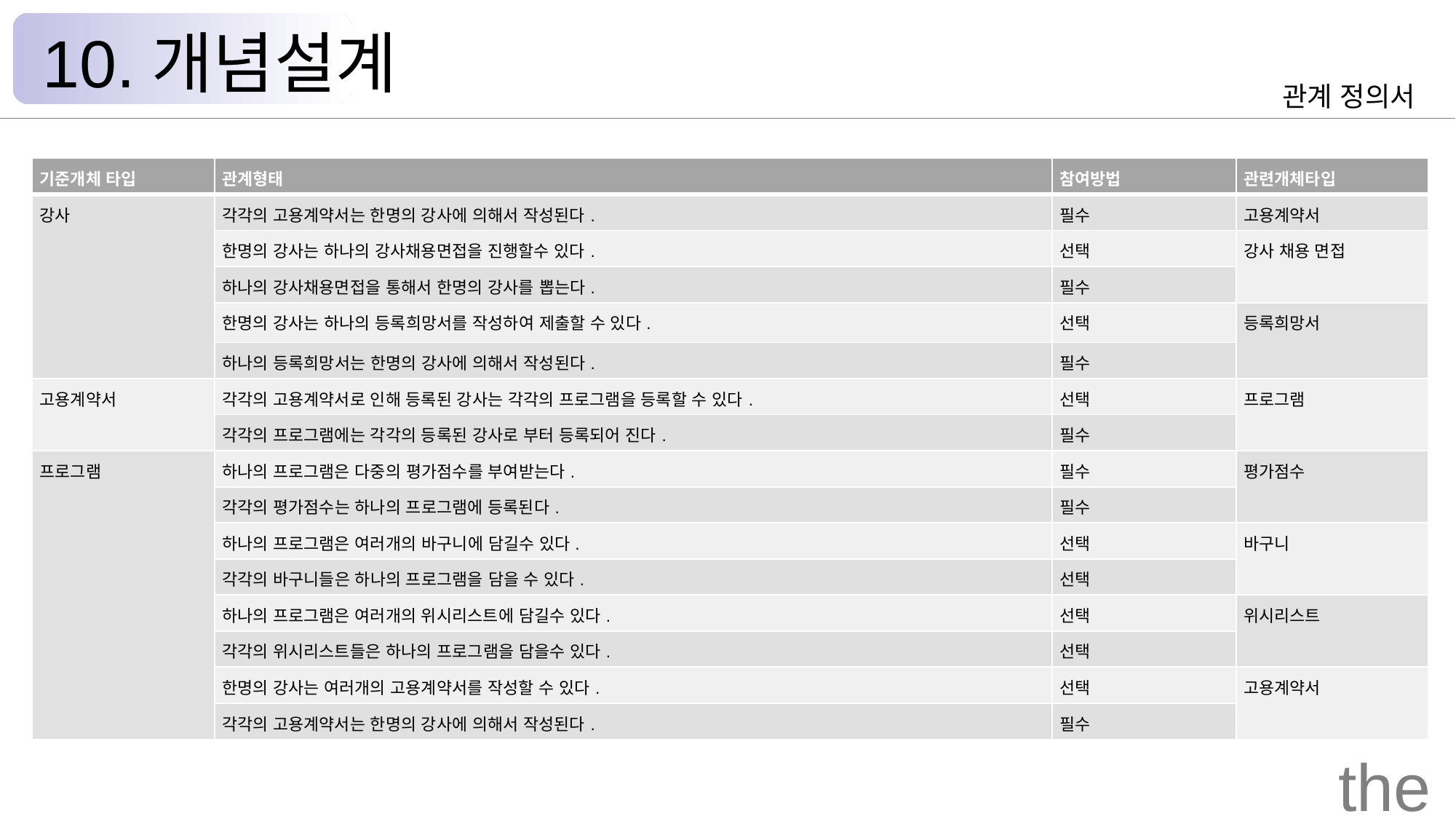

10.개념설계

관계 정의서
| 기준개체 타입 | 관계형태 | 참여방법 | 관련개체타입 |
| --- | --- | --- | --- |
| 강사 | 각각의 고용계약서는 한명의 강사에 의해서 작성된다. | 필수 | 고용계약서 |
|  | 한명의 강사는 하나의 강사채용면접을 진행할수 있다. | 선택 | 강사 채용 면접 |
|  | 하나의 강사채용면접을 통해서 한명의 강사를 뽑는다. | 필수 |  |
|  | 한명의 강사는 하나의 등록희망서를 작성하여 제출할 수 있다. | 선택 | 등록희망서 |
|  | 하나의 등록희망서는 한명의 강사에 의해서 작성된다. | 필수 |  |
| 고용계약서 | 각각의 고용계약서로 인해 등록된 강사는 각각의 프로그램을 등록할 수 있다. | 선택 | 프로그램 |
|  | 각각의 프로그램에는 각각의 등록된 강사로 부터 등록되어 진다. | 필수 |  |
| 프로그램 | 하나의 프로그램은 다중의 평가점수를 부여받는다. | 필수 | 평가점수 |
|  | 각각의 평가점수는 하나의 프로그램에 등록된다. | 필수 |  |
|  | 하나의 프로그램은 여러개의 바구니에 담길수 있다. | 선택 | 바구니 |
|  | 각각의 바구니들은 하나의 프로그램을 담을 수 있다. | 선택 |  |
|  | 하나의 프로그램은 여러개의 위시리스트에 담길수 있다. | 선택 | 위시리스트 |
|  | 각각의 위시리스트들은 하나의 프로그램을 담을수 있다. | 선택 |  |
|  | 한명의 강사는 여러개의 고용계약서를 작성할 수 있다. | 선택 | 고용계약서 |
|  | 각각의 고용계약서는 한명의 강사에 의해서 작성된다. | 필수 |  |
the Palace